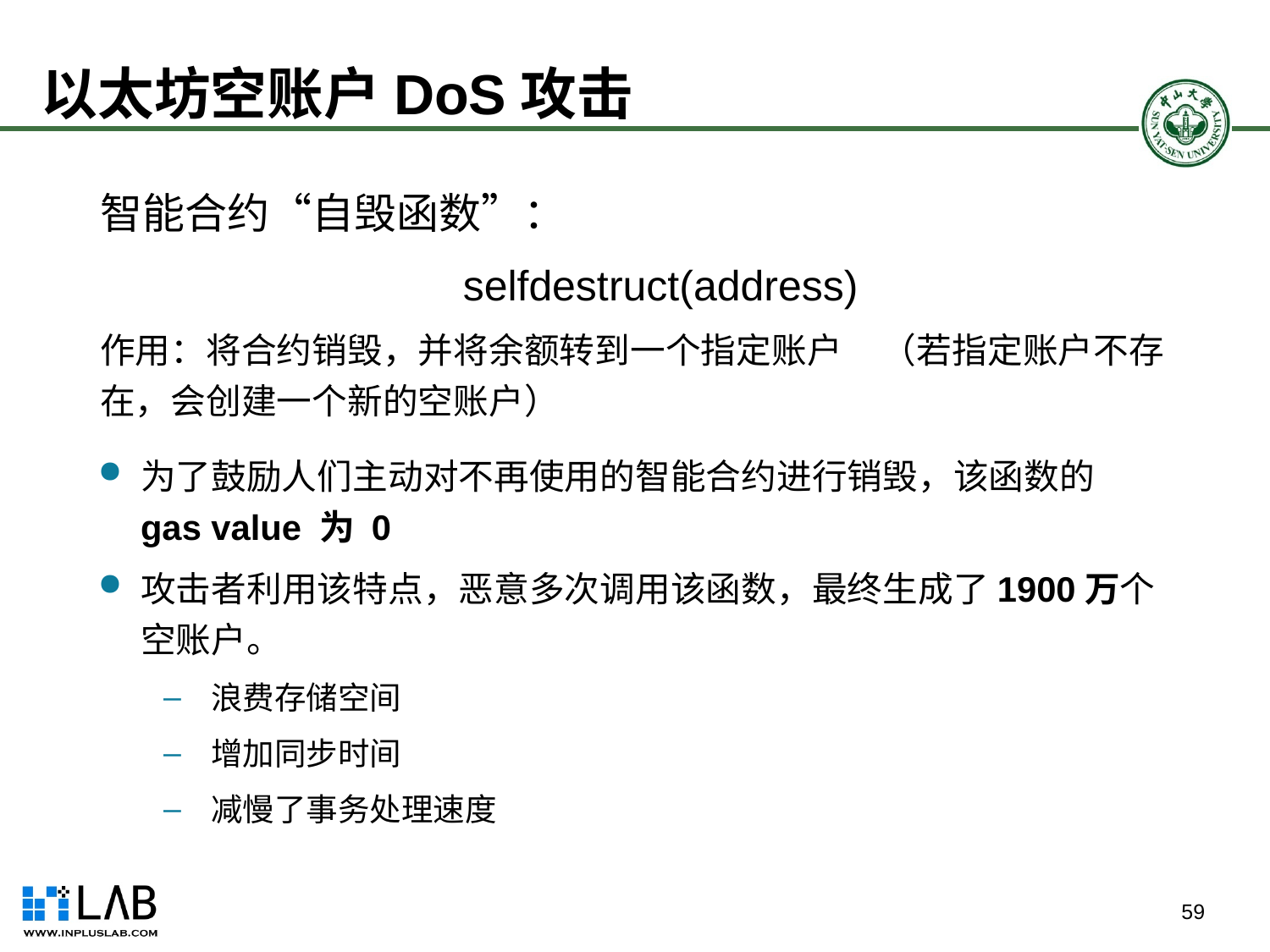

# 以太坊空账户DoS攻击
智能合约“自毁函数”：
selfdestruct(address)
作用：将合约销毁，并将余额转到一个指定账户     （若指定账户不存在，会创建一个新的空账户）
为了鼓励人们主动对不再使用的智能合约进行销毁，该函数的  gas value 为 0
攻击者利用该特点，恶意多次调用该函数，最终生成了1900万个空账户。
浪费存储空间
增加同步时间
减慢了事务处理速度